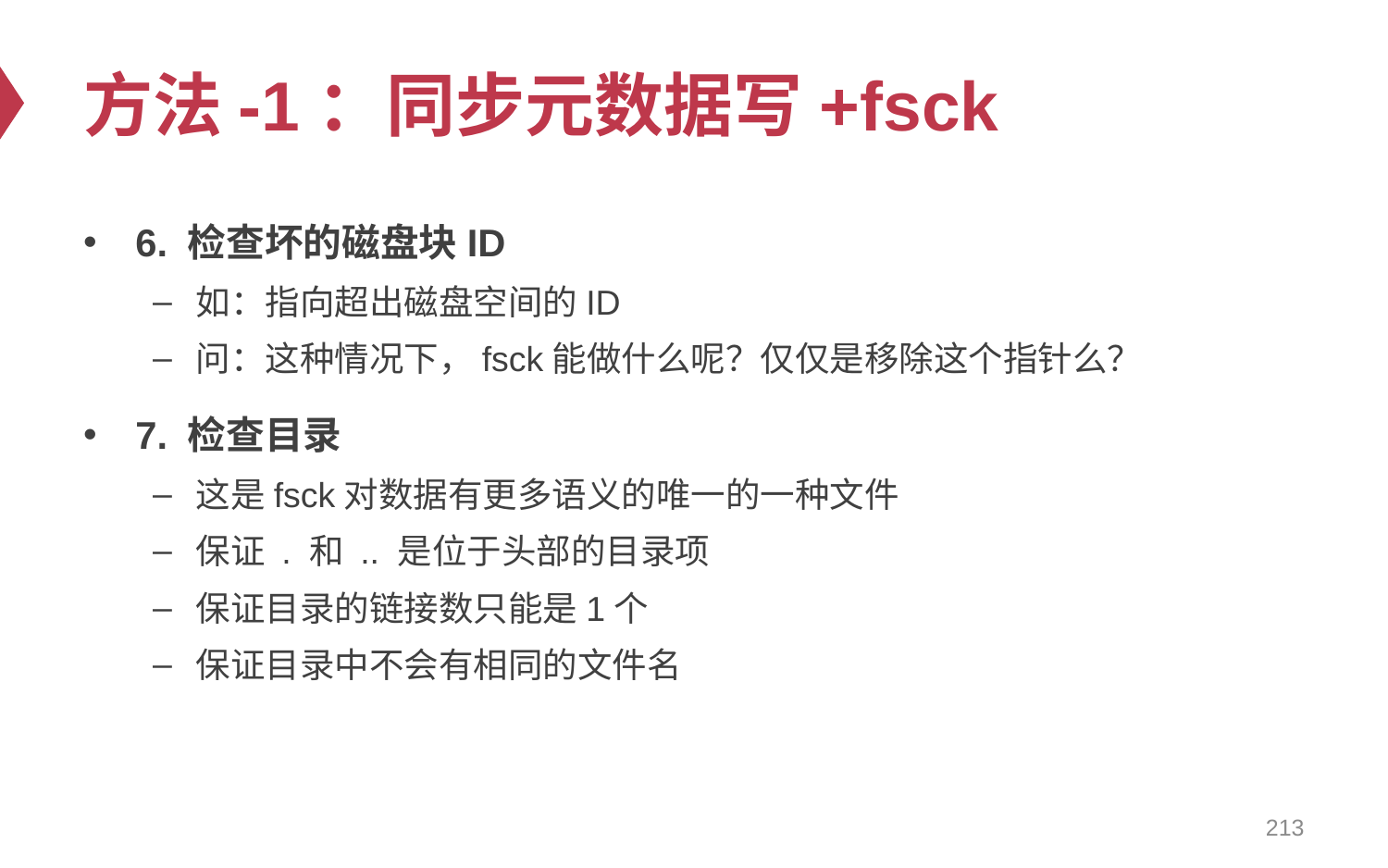

# 方法-1：同步元数据写+fsck
6. 检查坏的磁盘块ID
如：指向超出磁盘空间的ID
问：这种情况下，fsck能做什么呢？仅仅是移除这个指针么？
7. 检查目录
这是fsck对数据有更多语义的唯一的一种文件
保证 . 和 .. 是位于头部的目录项
保证目录的链接数只能是1个
保证目录中不会有相同的文件名
213